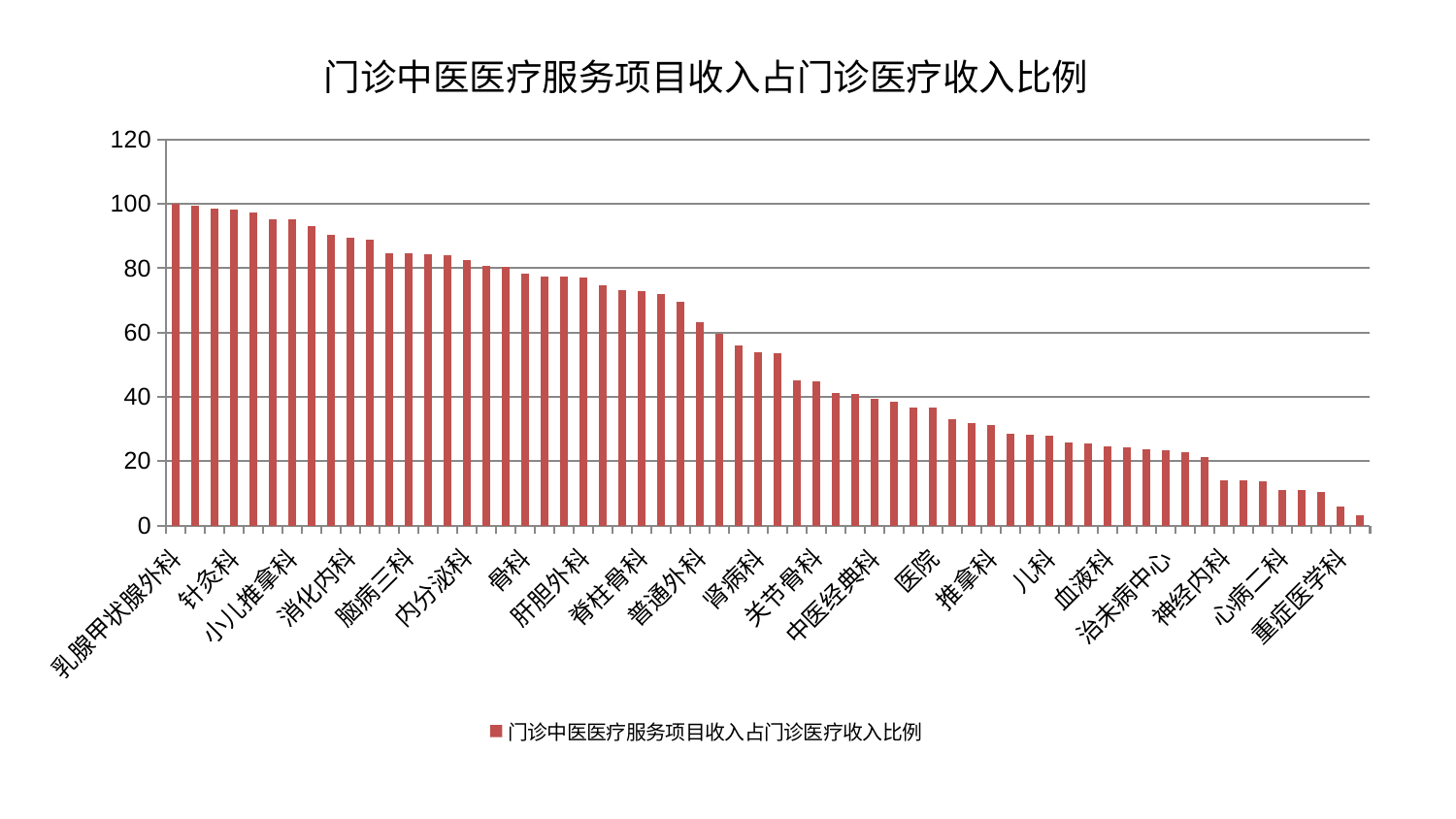

### Chart: 门诊中医医疗服务项目收入占门诊医疗收入比例

| Category | 门诊中医医疗服务项目收入占门诊医疗收入比例 |
|---|---|
| 乳腺甲状腺外科 | 100.0 |
| 小儿骨科 | 99.51528418408364 |
| 产科 | 98.47145829198023 |
| 针灸科 | 98.31987700697404 |
| 微创骨科 | 97.28818849052172 |
| 口腔科 | 95.36137044024554 |
| 小儿推拿科 | 95.34887858697844 |
| 妇科 | 93.26193728312671 |
| 创伤骨科 | 90.47480299762228 |
| 消化内科 | 89.51363299558352 |
| 肿瘤内科 | 88.84750233178929 |
| 心病三科 | 84.66406149465821 |
| 脑病三科 | 84.50805201384028 |
| 眼科 | 84.33885506509706 |
| 心病一科 | 84.11300200098823 |
| 内分泌科 | 82.4651752567258 |
| 肛肠科 | 80.62906867254796 |
| 妇二科 | 80.37965269630799 |
| 骨科 | 78.2271795305536 |
| 心血管内科 | 77.48018615151298 |
| 男科 | 77.3585376992993 |
| 肝胆外科 | 77.06335853121402 |
| 中医外治中心 | 74.61761608655524 |
| 泌尿外科 | 73.24543545476747 |
| 脊柱骨科 | 72.8595874675289 |
| 运动损伤骨科 | 72.04367020891445 |
| 综合内科 | 69.64216171496224 |
| 普通外科 | 63.364392137069316 |
| 呼吸内科 | 59.565459312951766 |
| 脑病二科 | 55.9320699493295 |
| 肾病科 | 54.01659146677094 |
| 心病四科 | 53.50897083418198 |
| 脾胃科消化科合并 | 45.17831599178219 |
| 关节骨科 | 44.74126866000203 |
| 美容皮肤科 | 41.074976508334984 |
| 东区重症医学科 | 40.74631361363226 |
| 中医经典科 | 39.408172557645486 |
| 妇科妇二科合并 | 38.387857908976805 |
| 脾胃病科 | 36.665962036816715 |
| 医院 | 36.578646814372355 |
| 老年医学科 | 33.160631714099985 |
| 东区肾病科 | 31.911612879254612 |
| 推拿科 | 31.30812020325775 |
| 肾脏内科 | 28.4646345392225 |
| 胸外科 | 28.130898443075328 |
| 儿科 | 28.02393308964358 |
| 肝病科 | 25.702821554718707 |
| 身心医学科 | 25.446687054538607 |
| 血液科 | 24.574853553316004 |
| 周围血管科 | 24.176695237830874 |
| 西区重症医学科 | 23.58950148249832 |
| 治未病中心 | 23.384246316066427 |
| 康复科 | 22.859880732787904 |
| 皮肤科 | 21.190994475782265 |
| 神经内科 | 14.04726024590609 |
| 风湿病科 | 13.992253870281525 |
| 脑病一科 | 13.680730563898974 |
| 心病二科 | 11.10413234867445 |
| 显微骨科 | 11.089215733293386 |
| 耳鼻喉科 | 10.35089775311202 |
| 重症医学科 | 5.878898261028543 |
| 神经外科 | 3.0566981739645467 |
222